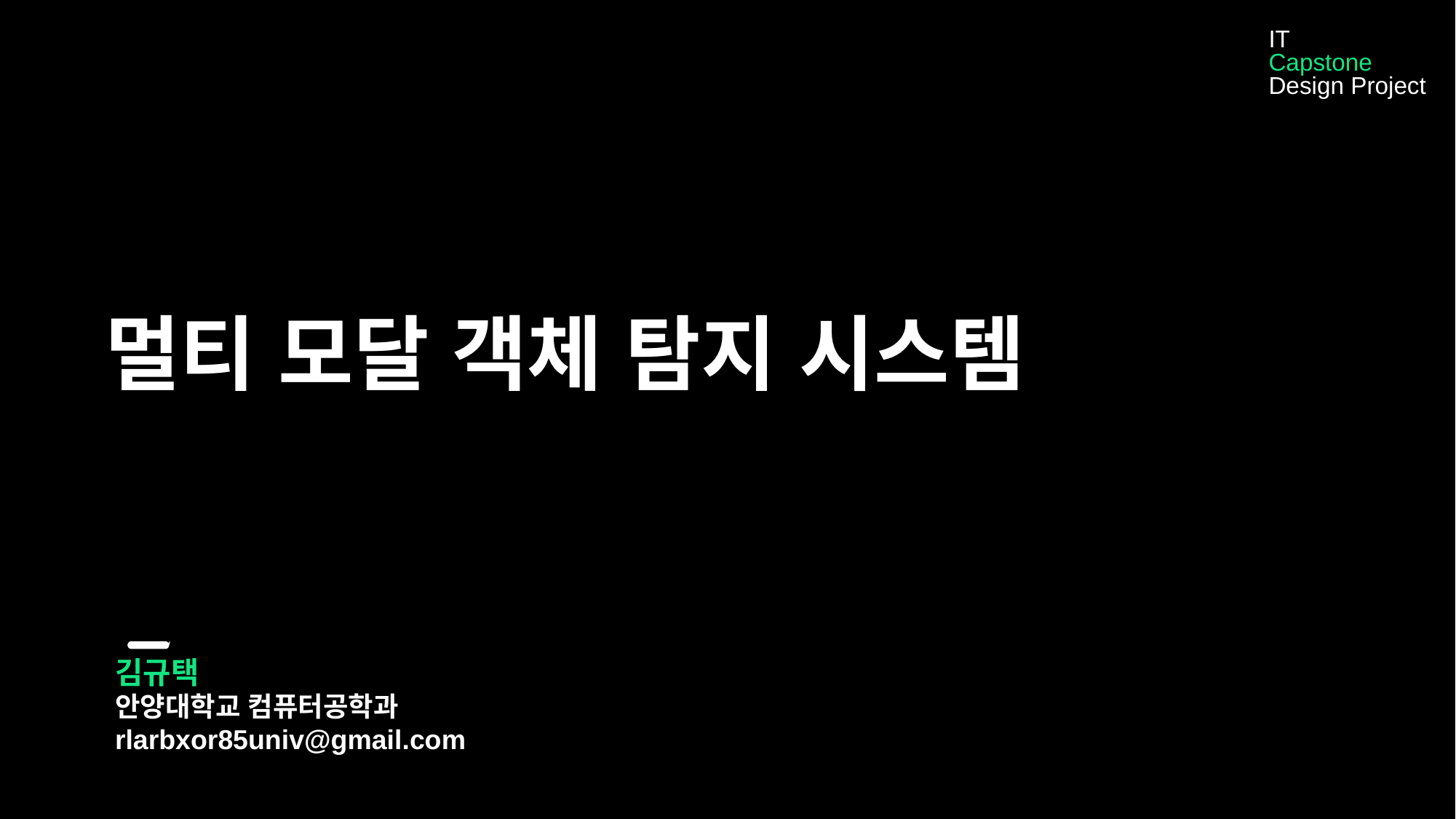

IT
Capstone
Design Project
멀티 모달 객체 탐지 시스템
김규택
안양대학교 컴퓨터공학과
rlarbxor85univ@gmail.com